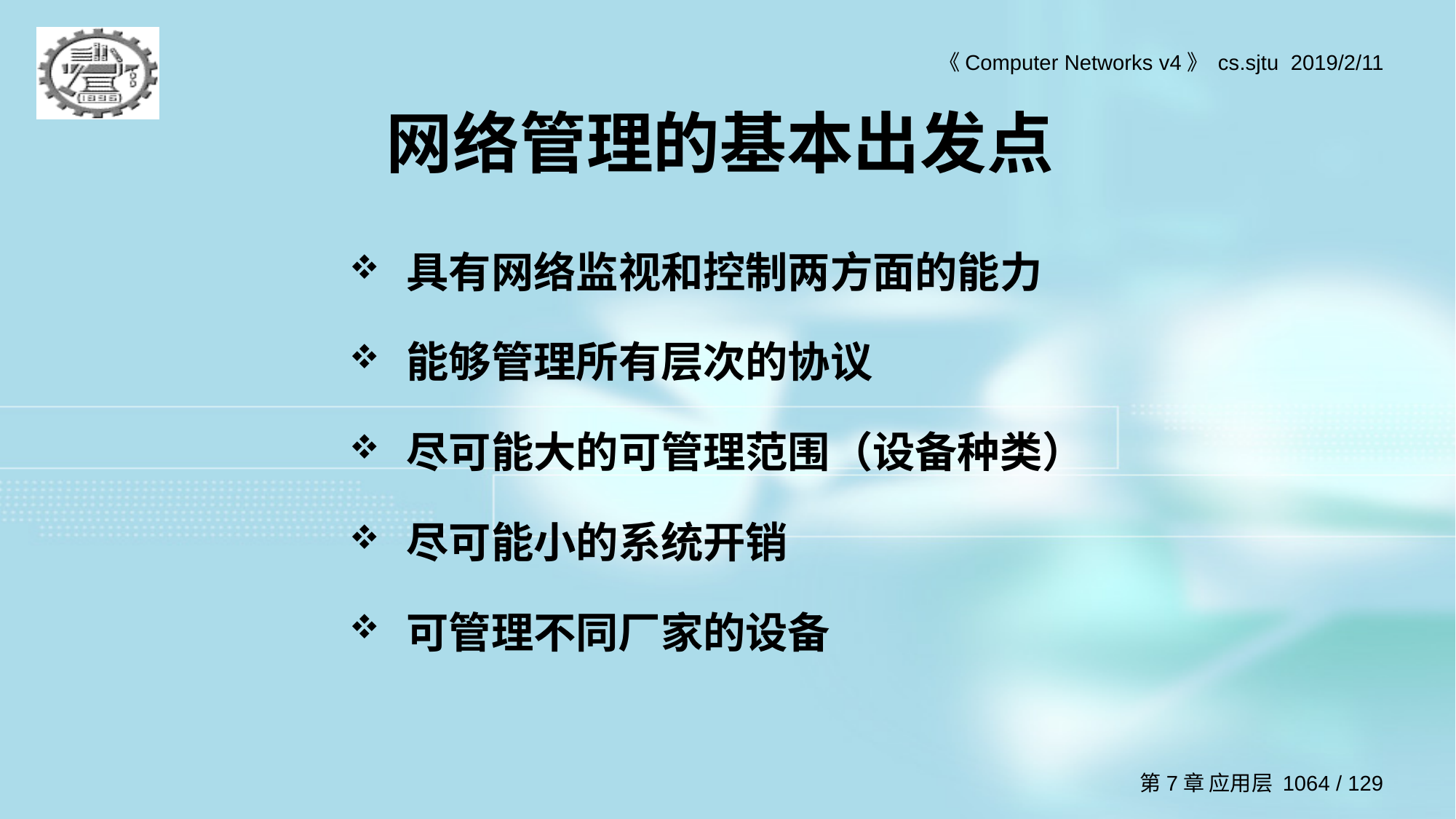

# 网络管理的基本出发点
具有网络监视和控制两方面的能力
能够管理所有层次的协议
尽可能大的可管理范围（设备种类）
尽可能小的系统开销
可管理不同厂家的设备